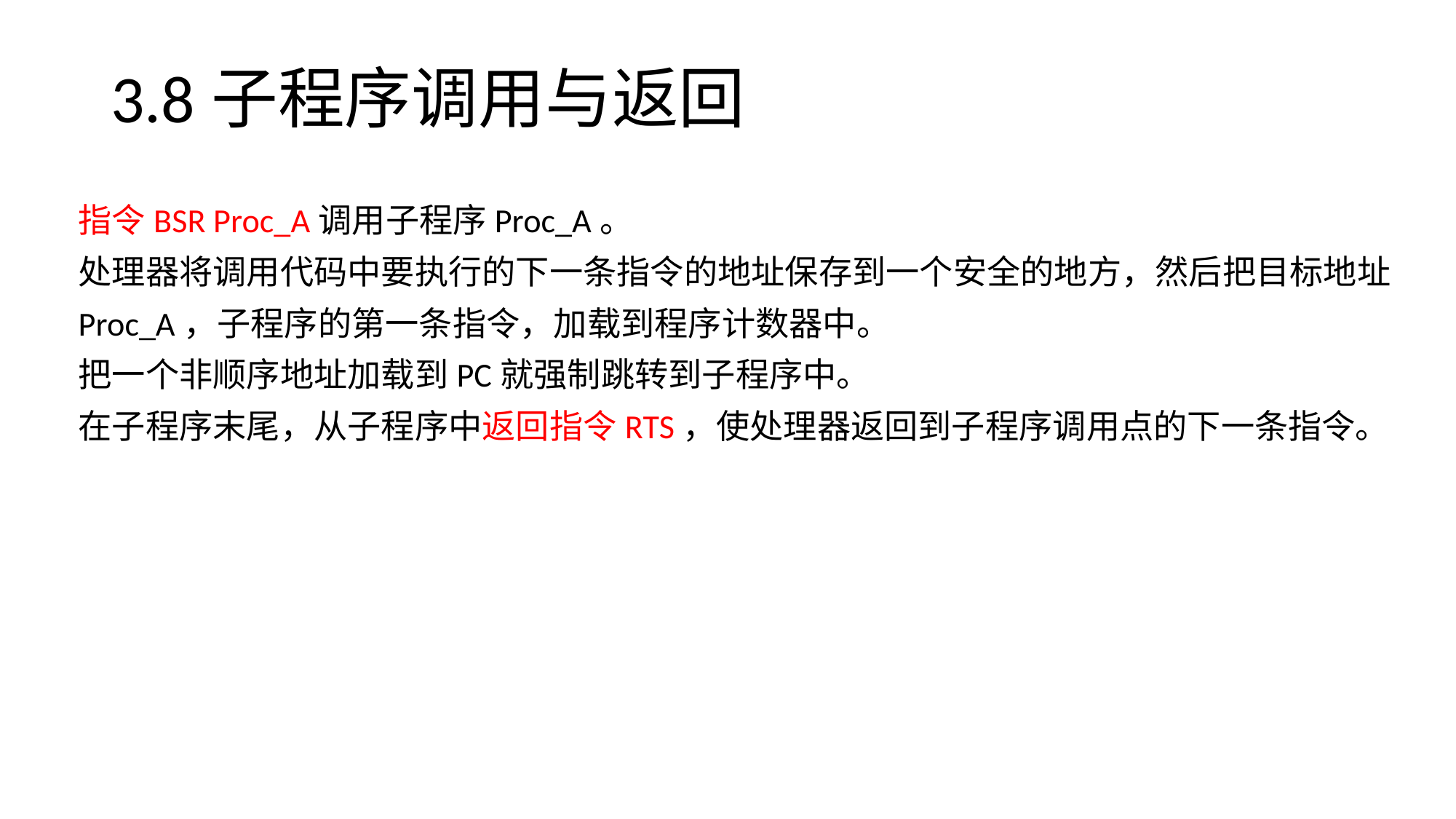

# 3.8子程序调用与返回

指令BSR Proc_A调用子程序Proc_A。
处理器将调用代码中要执行的下一条指令的地址保存到一个安全的地方，然后把目标地址
Proc_A，子程序的第一条指令，加载到程序计数器中。
把一个非顺序地址加载到PC就强制跳转到子程序中。
在子程序末尾，从子程序中返回指令RTS，使处理器返回到子程序调用点的下一条指令。